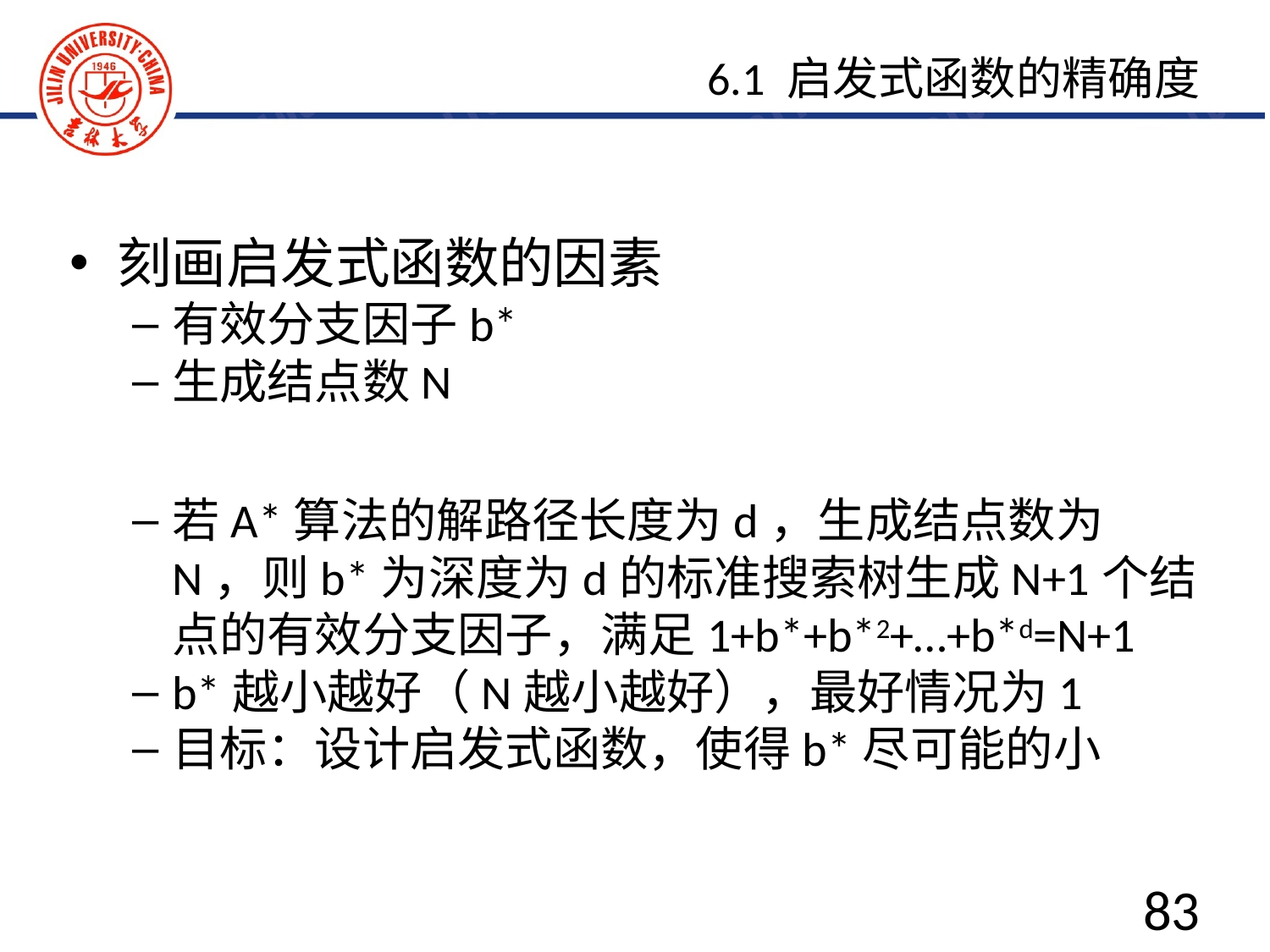

6.1 启发式函数的精确度
刻画启发式函数的因素
有效分支因子b*
生成结点数N

若A*算法的解路径长度为d，生成结点数为N，则b*为深度为d的标准搜索树生成N+1个结点的有效分支因子，满足1+b*+b*2+…+b*d=N+1
b*越小越好（N越小越好），最好情况为1
目标：设计启发式函数，使得b*尽可能的小
83